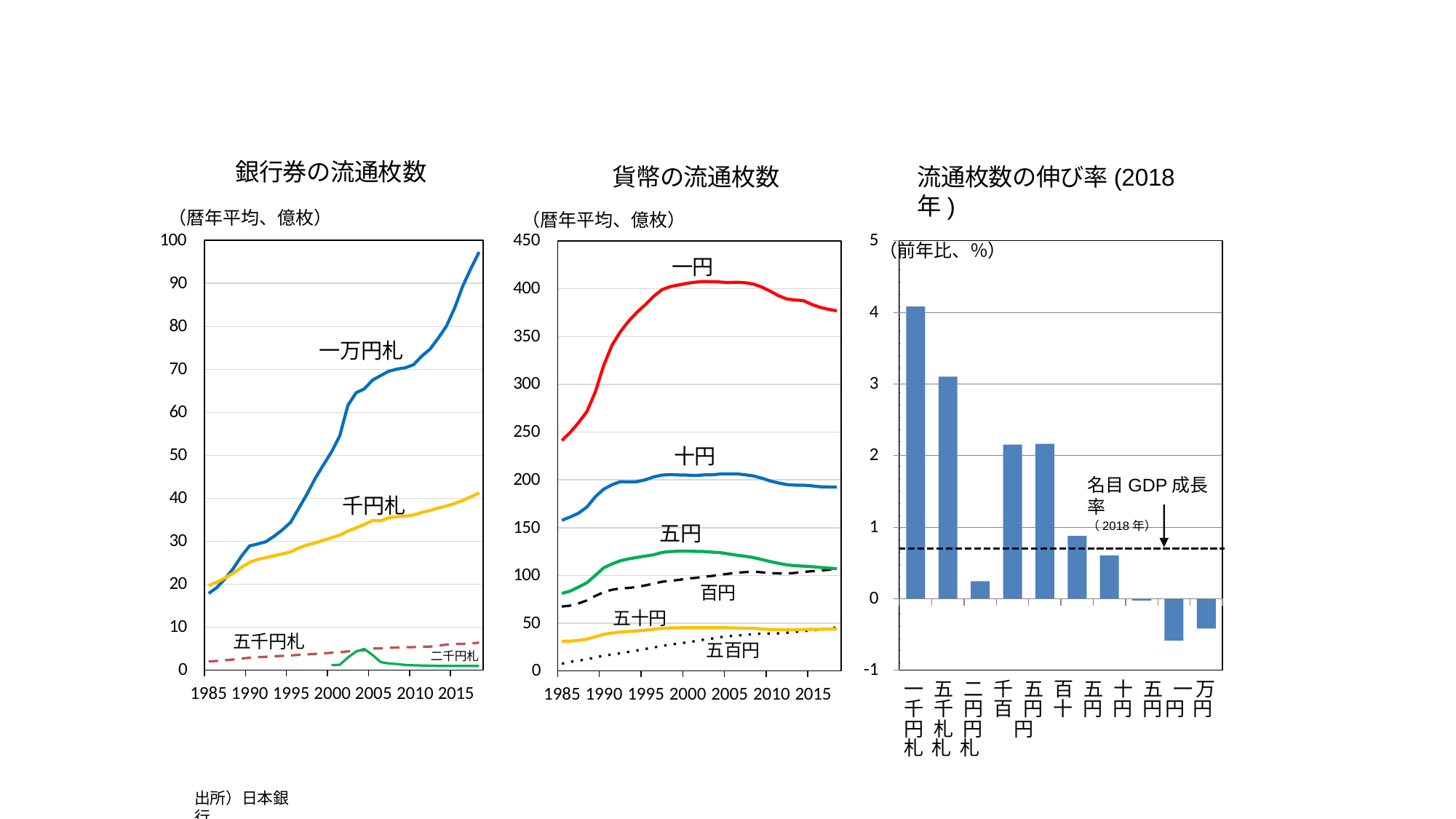

銀行券の流通枚数
（暦年平均、億枚）
貨幣の流通枚数
（暦年平均、億枚）
流通枚数の伸び率(2018年)
（前年比、％）
100
5
450

一円
90
400
4
80
350
一万円札
70
3
300
60
250
50
2
十円
200
名目GDP成長率
（2018年）
40
千円札

1
150
五円
30
100
20
百円
0
五十円
50
10
五千円札
五百円
二千円札
0
-1
0
一 五 二 千 五 百 五 十 五 一万 千 千 円 百 円 十 円 円 円円 円 円 札 円    円
札 札 札
1985 1990 1995 2000 2005 2010 2015
1985 1990 1995 2000 2005 2010 2015
出所）日本銀行